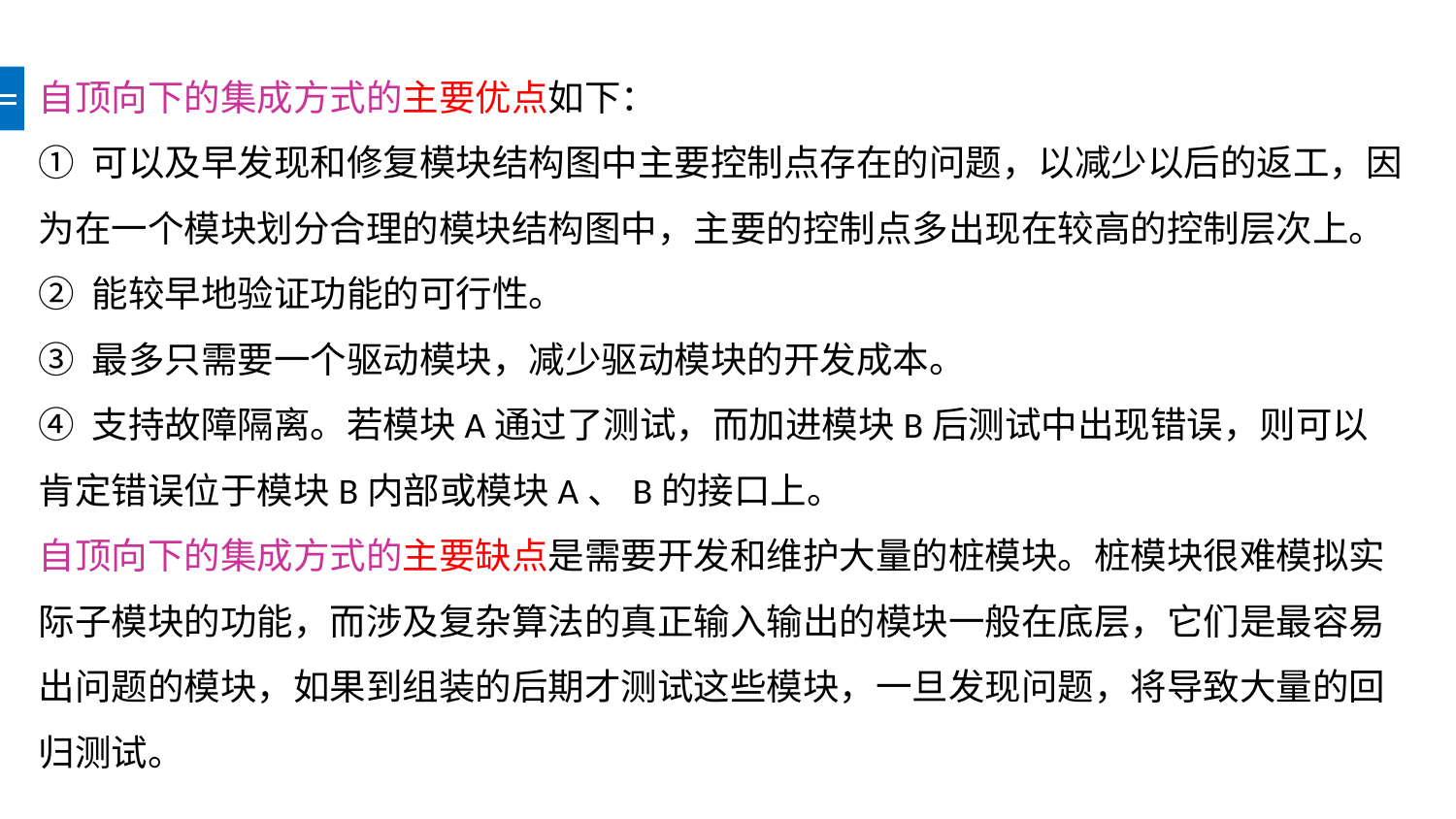

自顶向下的集成方式的主要优点如下：
① 可以及早发现和修复模块结构图中主要控制点存在的问题，以减少以后的返工，因为在一个模块划分合理的模块结构图中，主要的控制点多出现在较高的控制层次上。
② 能较早地验证功能的可行性。
③ 最多只需要一个驱动模块，减少驱动模块的开发成本。
④ 支持故障隔离。若模块A通过了测试，而加进模块B后测试中出现错误，则可以肯定错误位于模块B内部或模块A、B的接口上。
自顶向下的集成方式的主要缺点是需要开发和维护大量的桩模块。桩模块很难模拟实际子模块的功能，而涉及复杂算法的真正输入输出的模块一般在底层，它们是最容易出问题的模块，如果到组装的后期才测试这些模块，一旦发现问题，将导致大量的回归测试。